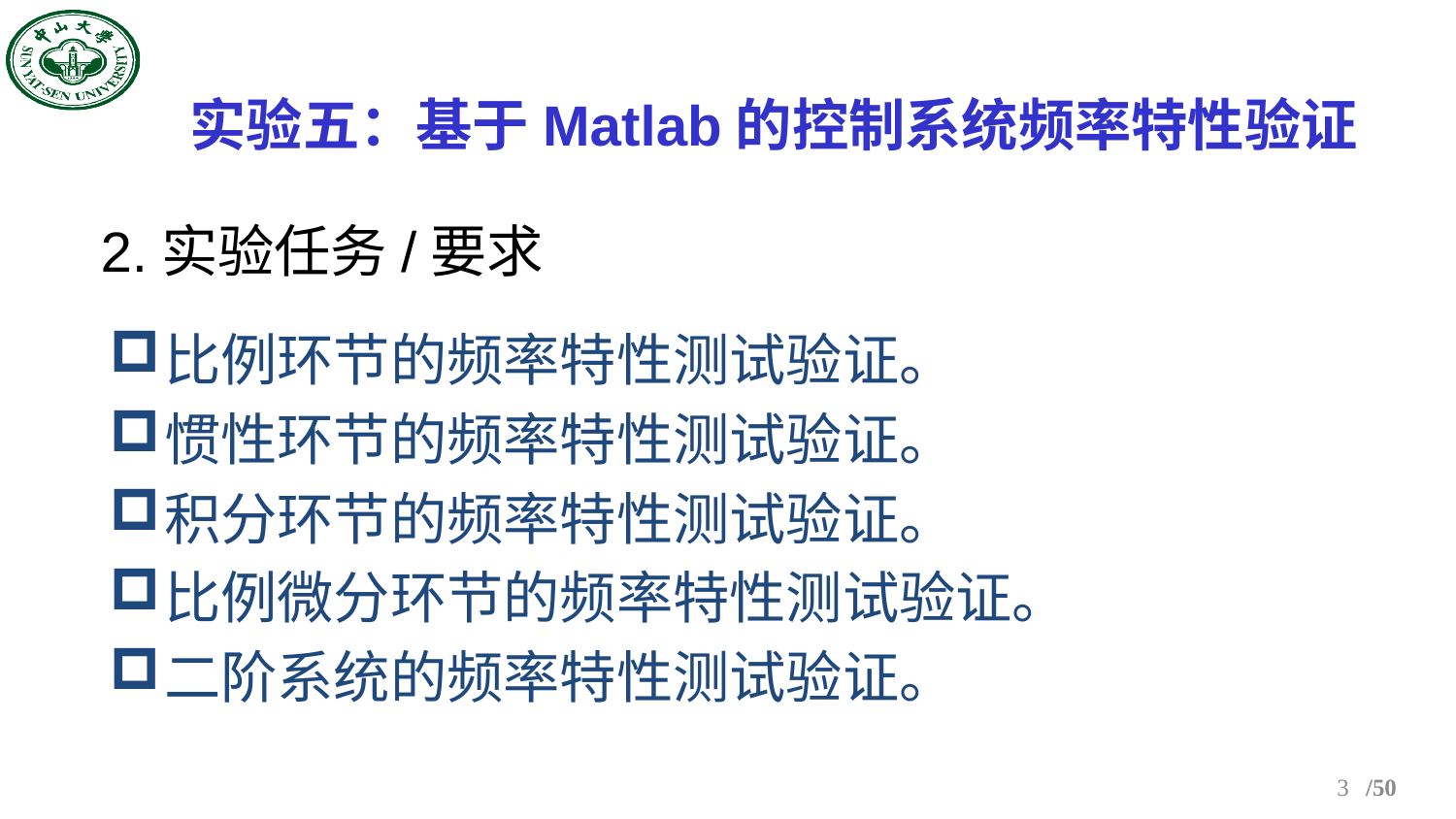

实验五：基于Matlab的控制系统频率特性验证
2.实验任务/要求
比例环节的频率特性测试验证。
惯性环节的频率特性测试验证。
积分环节的频率特性测试验证。
比例微分环节的频率特性测试验证。
二阶系统的频率特性测试验证。
3